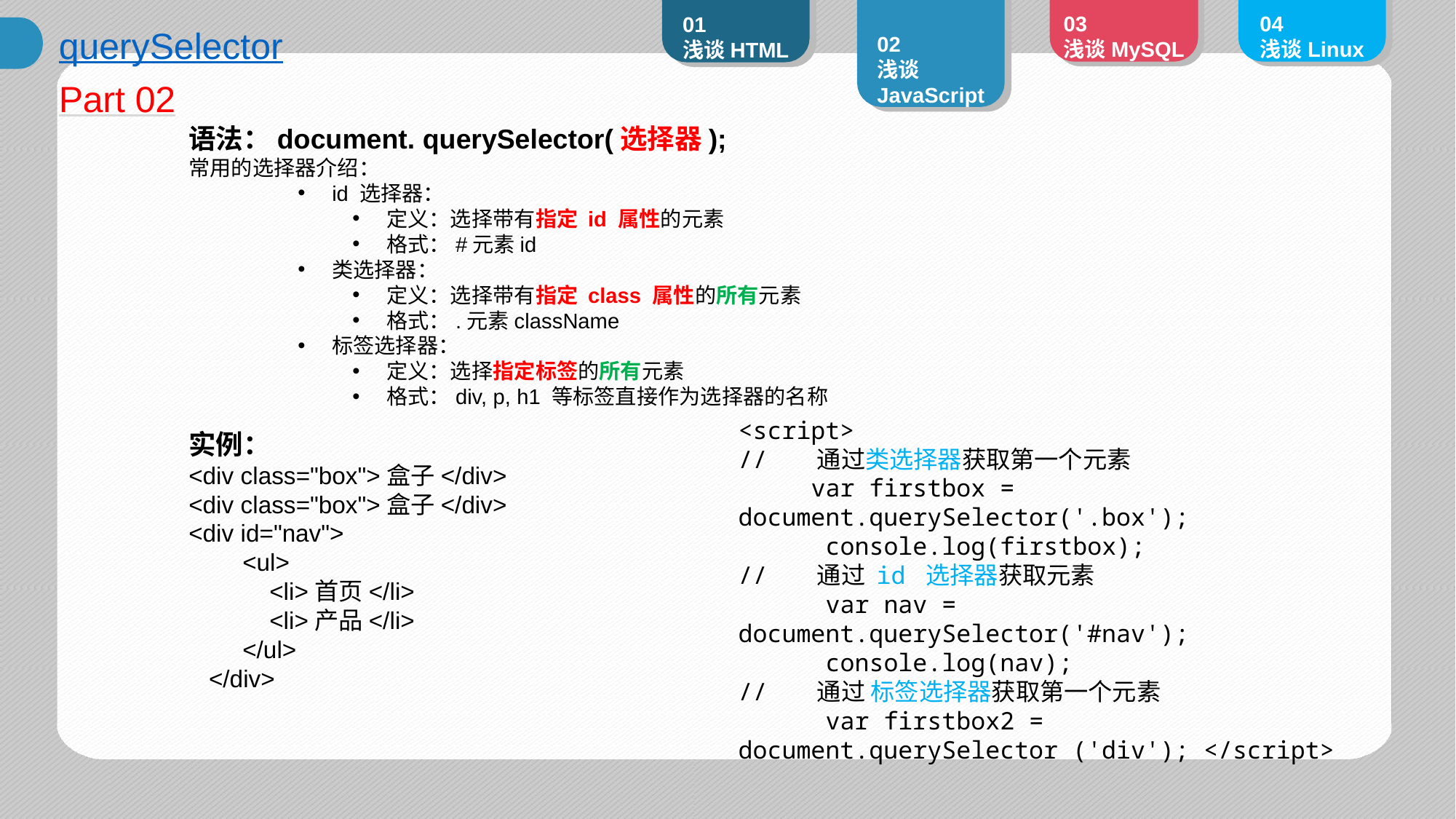

01
浅谈HTML
02
浅谈JavaScript
03
浅谈MySQL
04
浅谈Linux

querySelector
Part 02

语法：document. querySelector(选择器);
常用的选择器介绍：
id 选择器：
定义：选择带有指定 id 属性的元素
格式：#元素id
类选择器：
定义：选择带有指定 class 属性的所有元素
格式：.元素className
标签选择器：
定义：选择指定标签的所有元素
格式：div, p, h1 等标签直接作为选择器的名称
<script>
//   通过类选择器获取第一个元素
     var firstbox = document.querySelector('.box');
      console.log(firstbox);
//   通过 id 选择器获取元素
      var nav = document.querySelector('#nav');
      console.log(nav);
//   通过 标签选择器获取第一个元素
      var firstbox2 = document.querySelector ('div'); </script>
实例：
<div class="box">盒子</div>
<div class="box">盒子</div>
<div id="nav">
        <ul>
            <li>首页</li>
            <li>产品</li>
        </ul>
   </div>